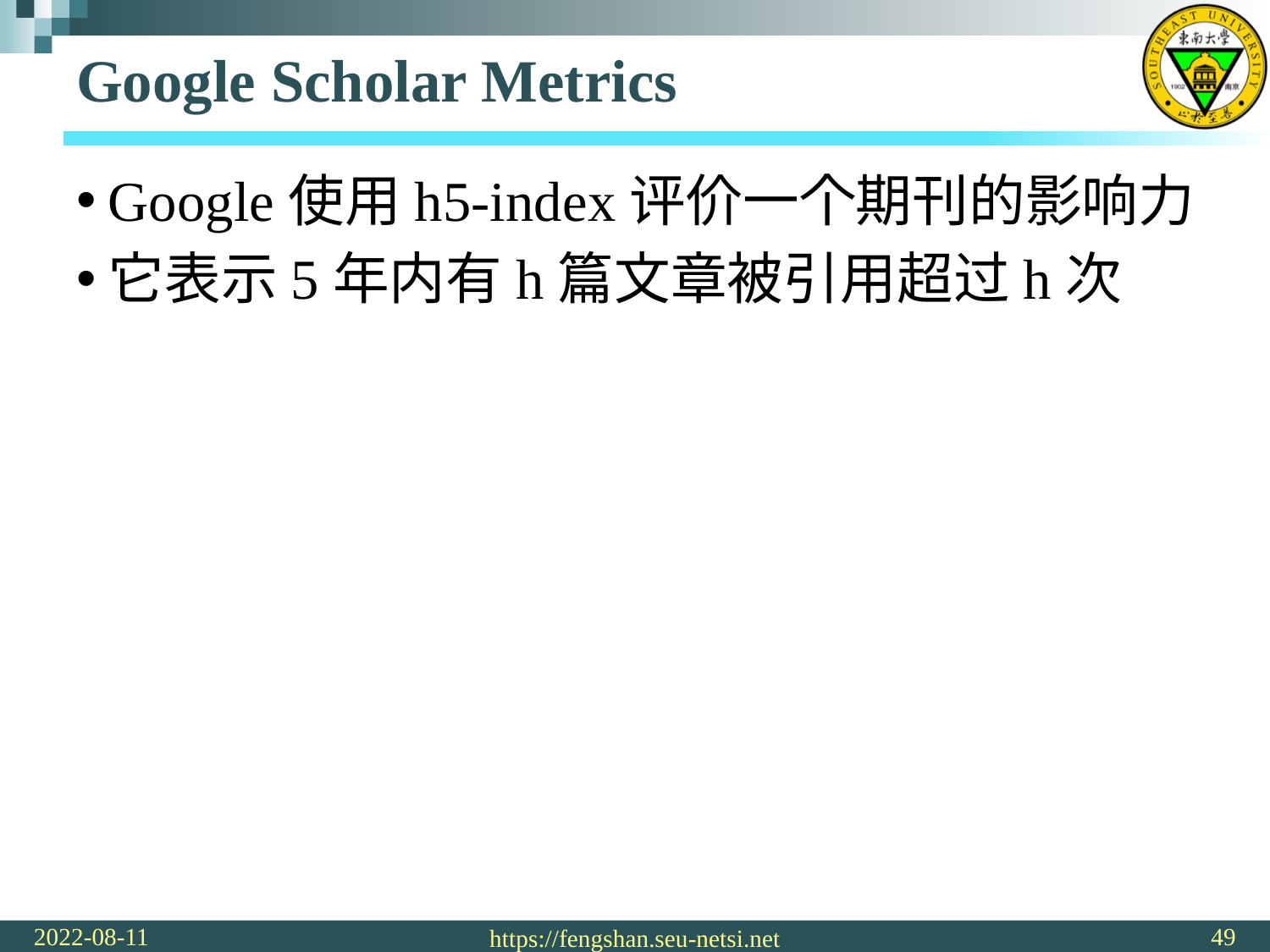

# Google Scholar Metrics
Google使用h5-index评价一个期刊的影响力
它表示5年内有h篇文章被引用超过h次
2022-08-11
49
https://fengshan.seu-netsi.net